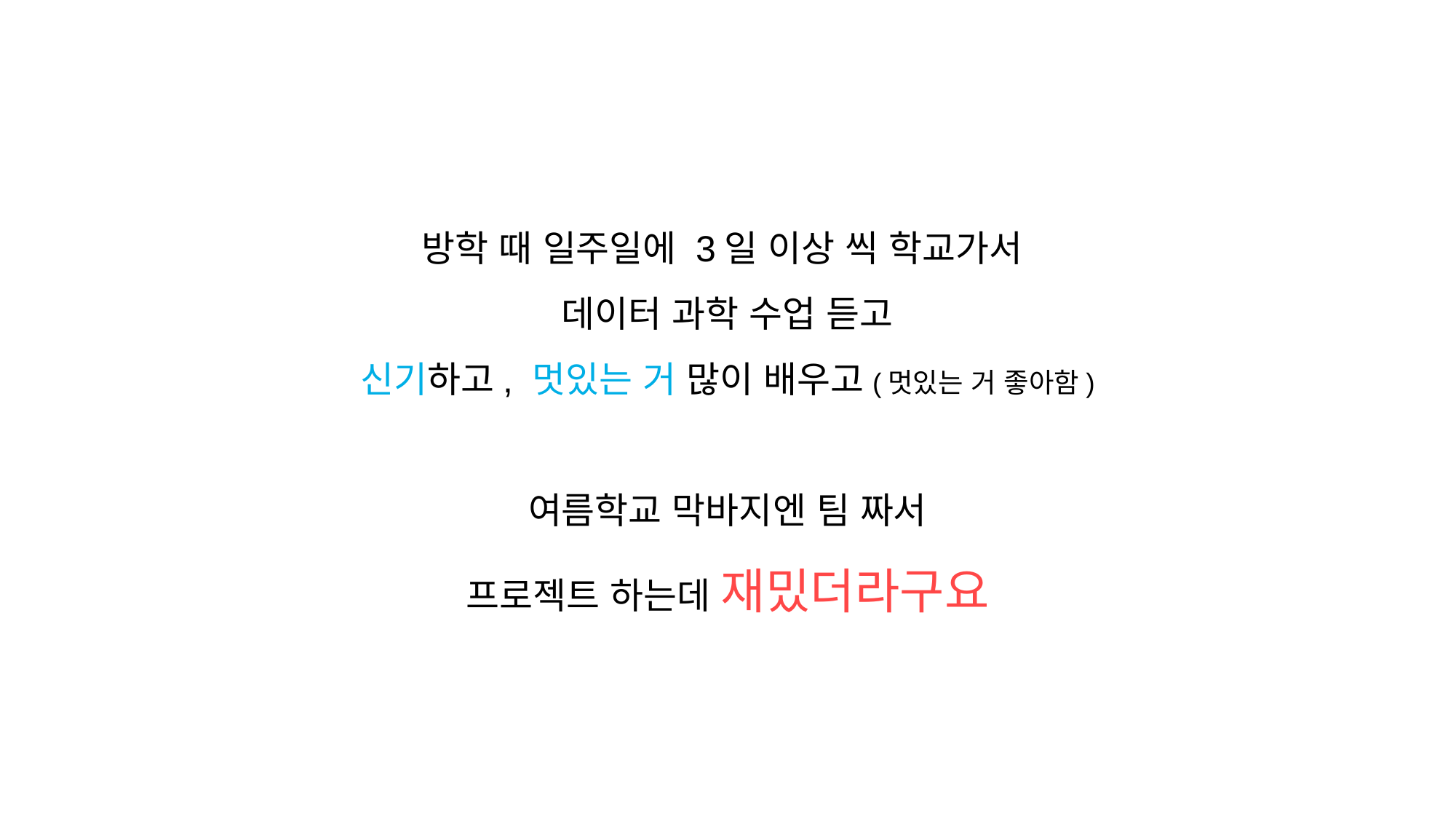

방학 때 일주일에 3일 이상 씩 학교가서
데이터 과학 수업 듣고
신기하고, 멋있는 거 많이 배우고(멋있는 거 좋아함)

여름학교 막바지엔 팀 짜서
프로젝트 하는데 재밌더라구요